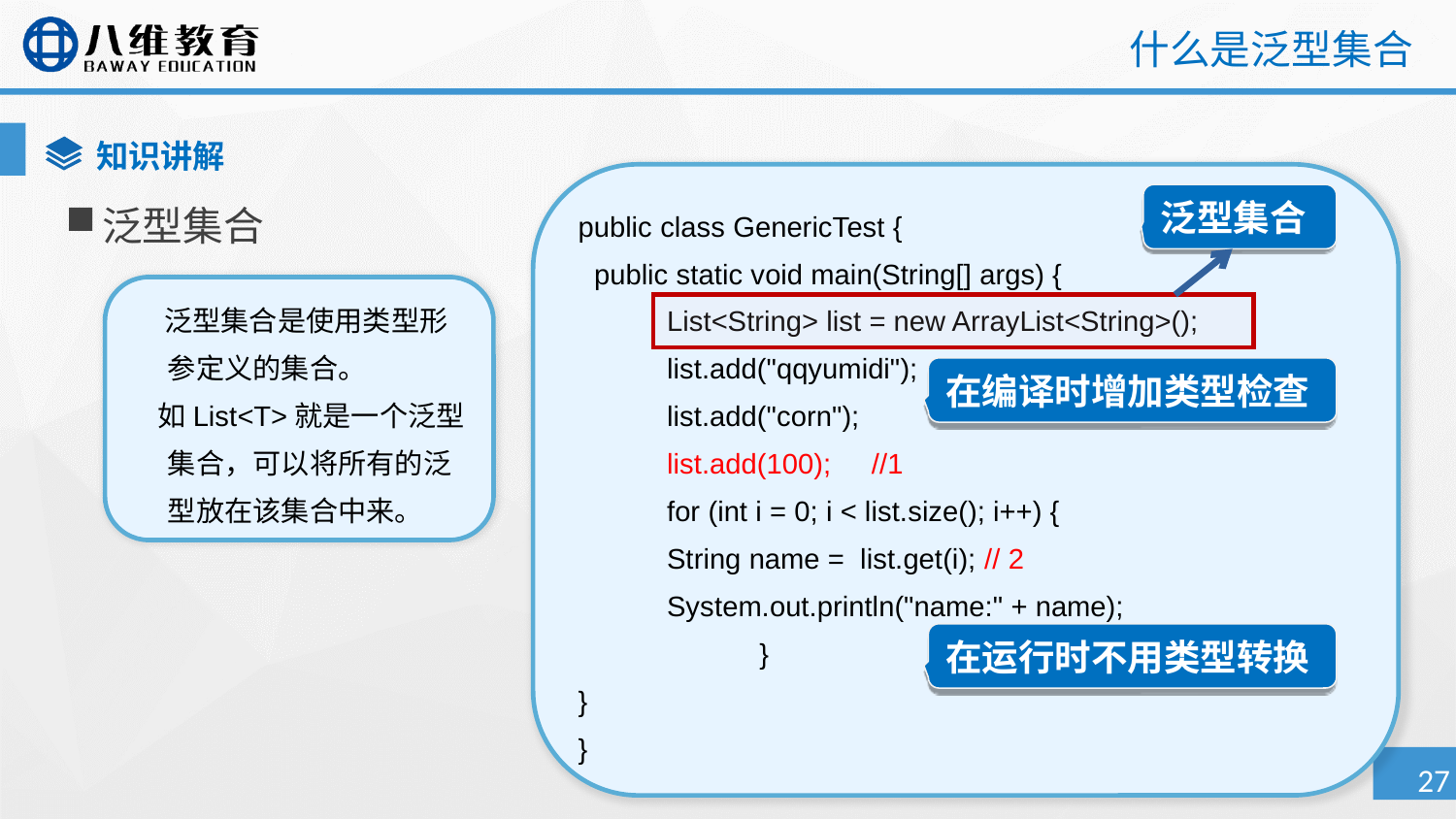

# 什么是泛型集合
知识讲解

public class GenericTest {
  public static void main(String[] args) {
  List<String> list = new ArrayList<String>();
  list.add("qqyumidi");
  list.add("corn");
  list.add(100);     //1
  for (int i = 0; i < list.size(); i++) {
  String name =  list.get(i); // 2
  System.out.println("name:" + name);
 		}
}
}
泛型集合
泛型集合

    泛型集合是使用类型形参定义的集合。
   如List<T>就是一个泛型集合，可以将所有的泛型放在该集合中来。

在编译时增加类型检查
在运行时不用类型转换